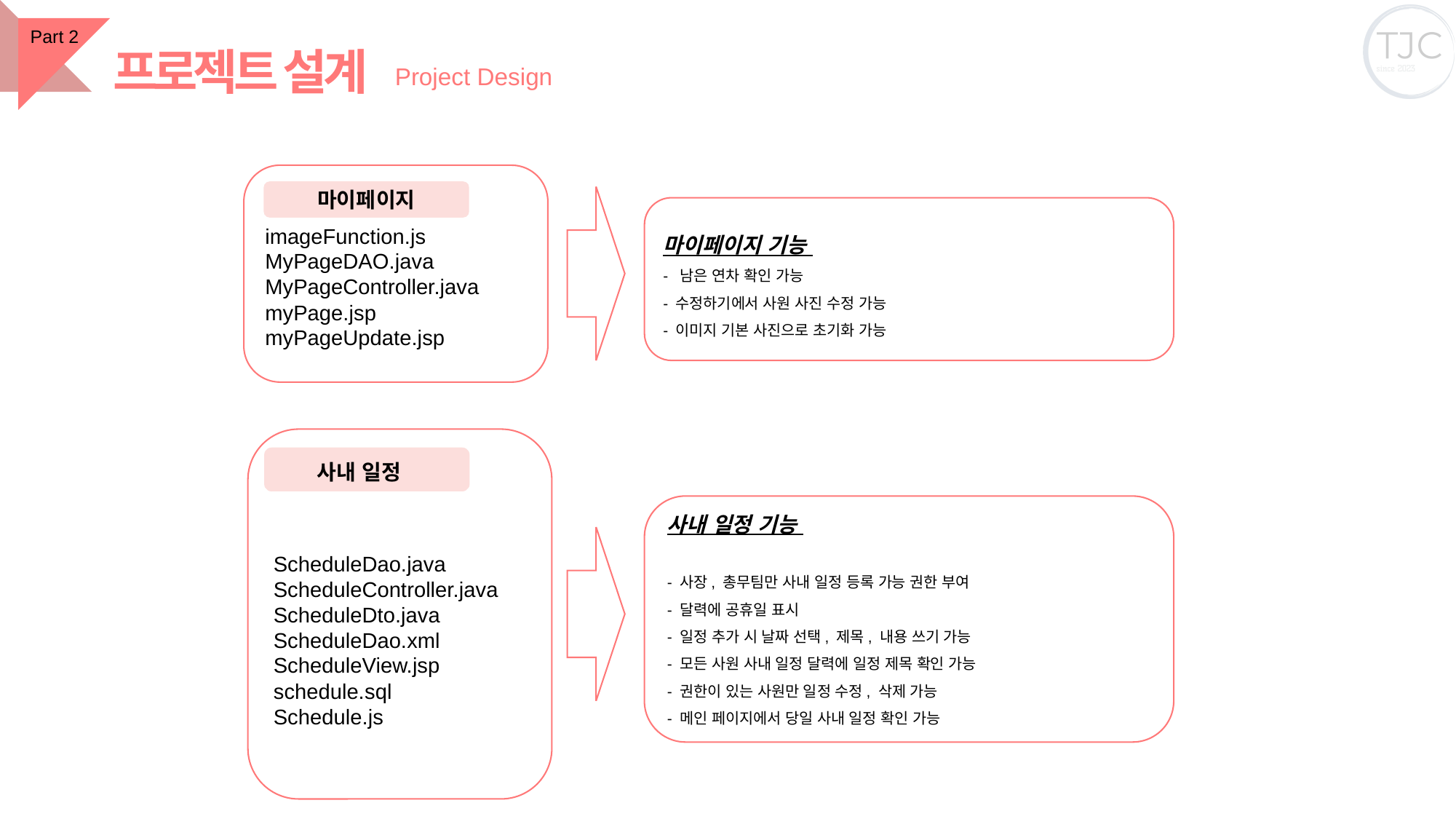

Part 2
프로젝트 설계
Project Design

imageFunction.js
MyPageDAO.java
MyPageController.java
myPage.jsp
myPageUpdate.jsp

마이페이지

마이페이지 기능
-  남은 연차 확인 가능
- 수정하기에서 사원 사진 수정 가능
- 이미지 기본 사진으로 초기화 가능

ScheduleDao.java
ScheduleController.java
ScheduleDto.java
ScheduleDao.xml
ScheduleView.jsp
schedule.sql
Schedule.js
사내 일정
사내 일정 기능

- 사장, 총무팀만 사내 일정 등록 가능 권한 부여
- 달력에 공휴일 표시
- 일정 추가 시 날짜 선택, 제목, 내용 쓰기 가능
- 모든 사원 사내 일정 달력에 일정 제목 확인 가능
- 권한이 있는 사원만 일정 수정, 삭제 가능
- 메인 페이지에서 당일 사내 일정 확인 가능